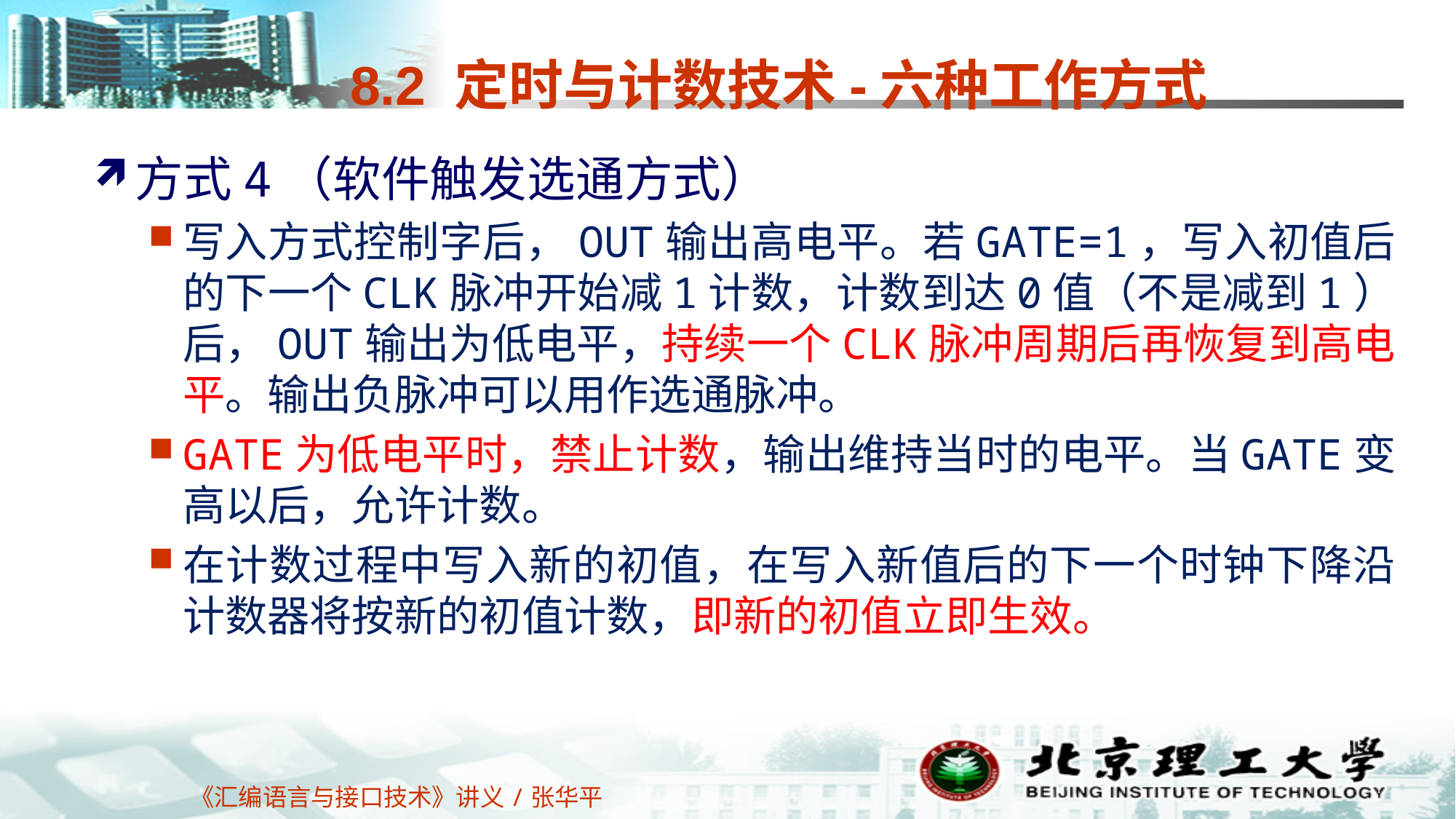

# 8.2 定时与计数技术-六种工作方式
方式4（软件触发选通方式）
写入方式控制字后，OUT输出高电平。若GATE=1，写入初值后的下一个CLK脉冲开始减1计数，计数到达0值（不是减到1）后，OUT输出为低电平，持续一个CLK脉冲周期后再恢复到高电平。输出负脉冲可以用作选通脉冲。
GATE为低电平时，禁止计数，输出维持当时的电平。当GATE变高以后，允许计数。
在计数过程中写入新的初值，在写入新值后的下一个时钟下降沿计数器将按新的初值计数，即新的初值立即生效。